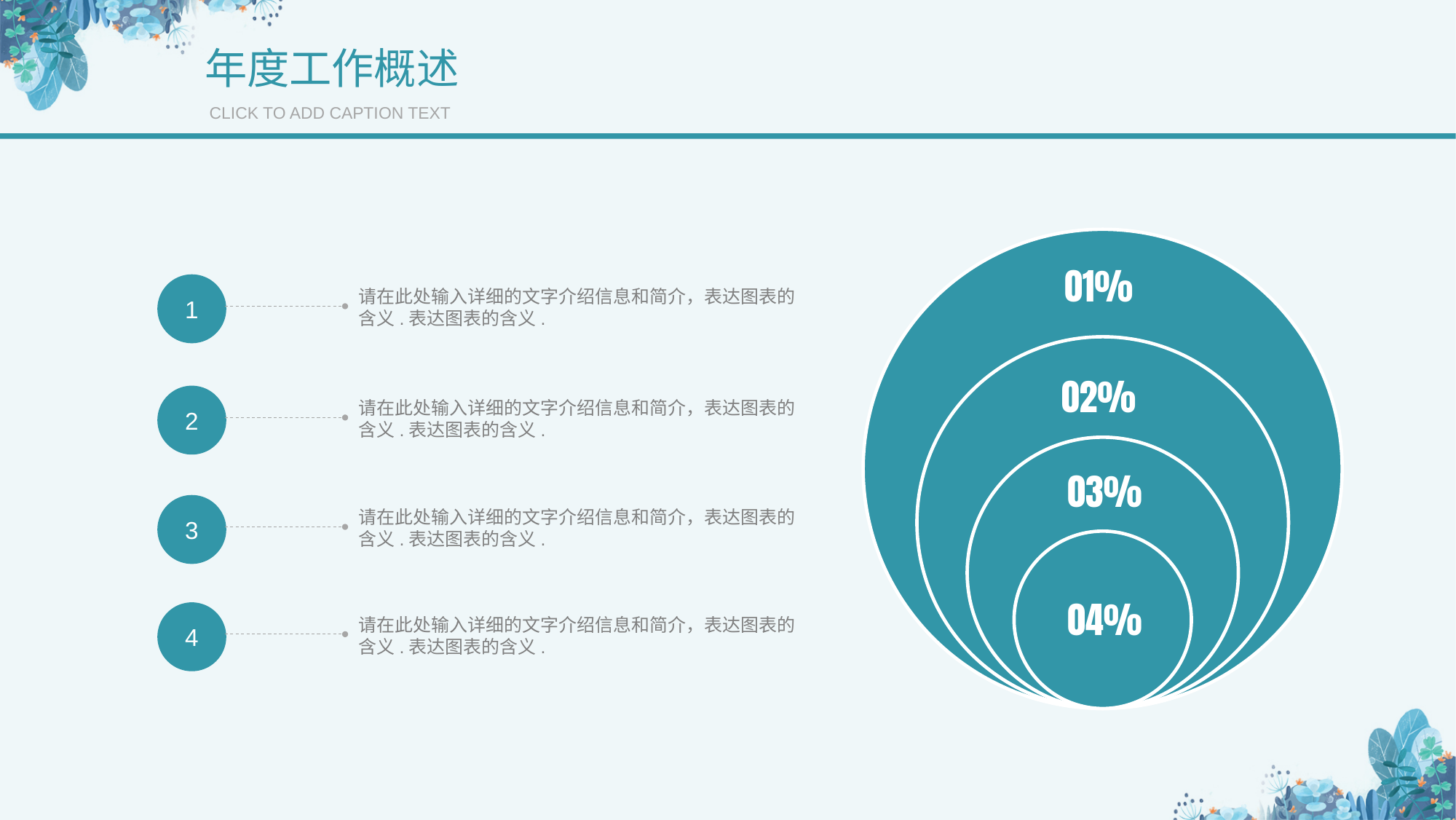

年度工作概述
CLICK TO ADD CAPTION TEXT

01%
1
请在此处输入详细的文字介绍信息和简介，表达图表的含义.表达图表的含义.

02%
2
请在此处输入详细的文字介绍信息和简介，表达图表的含义.表达图表的含义.

03%
3
请在此处输入详细的文字介绍信息和简介，表达图表的含义.表达图表的含义.

04%
4
请在此处输入详细的文字介绍信息和简介，表达图表的含义.表达图表的含义.